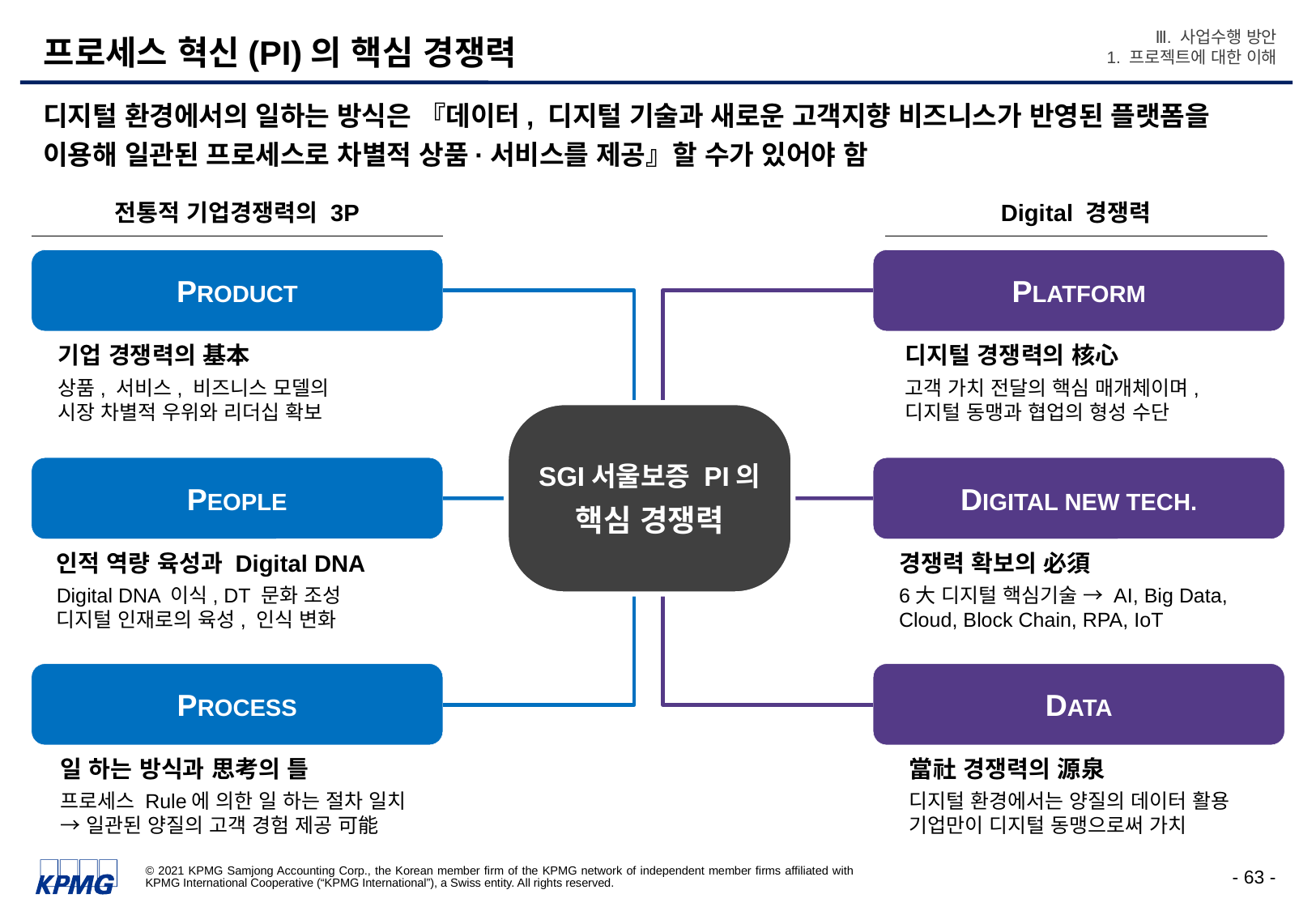

Ⅲ. 사업수행 방안
1. 프로젝트에 대한 이해
# 프로세스 혁신(PI)의 핵심 경쟁력
디지털 환경에서의 일하는 방식은 『데이터, 디지털 기술과 새로운 고객지향 비즈니스가 반영된 플랫폼을 이용해 일관된 프로세스로 차별적 상품·서비스를 제공』할 수가 있어야 함
Digital 경쟁력
전통적 기업경쟁력의 3P
PRODUCT
PLATFORM
기업 경쟁력의 基本
상품, 서비스, 비즈니스 모델의
시장 차별적 우위와 리더십 확보
디지털 경쟁력의 核心
고객 가치 전달의 핵심 매개체이며,
디지털 동맹과 협업의 형성 수단
SGI서울보증 PI의
핵심 경쟁력
PEOPLE
DIGITAL NEW TECH.
인적 역량 육성과 Digital DNA
Digital DNA 이식, DT 문화 조성
디지털 인재로의 육성, 인식 변화
경쟁력 확보의 必須
6大 디지털 핵심기술 → AI, Big Data,
Cloud, Block Chain, RPA, IoT
PROCESS
DATA
일 하는 방식과 思考의 틀
프로세스 Rule에 의한 일 하는 절차 일치
→ 일관된 양질의 고객 경험 제공 可能
當社 경쟁력의 源泉
디지털 환경에서는 양질의 데이터 활용
기업만이 디지털 동맹으로써 가치